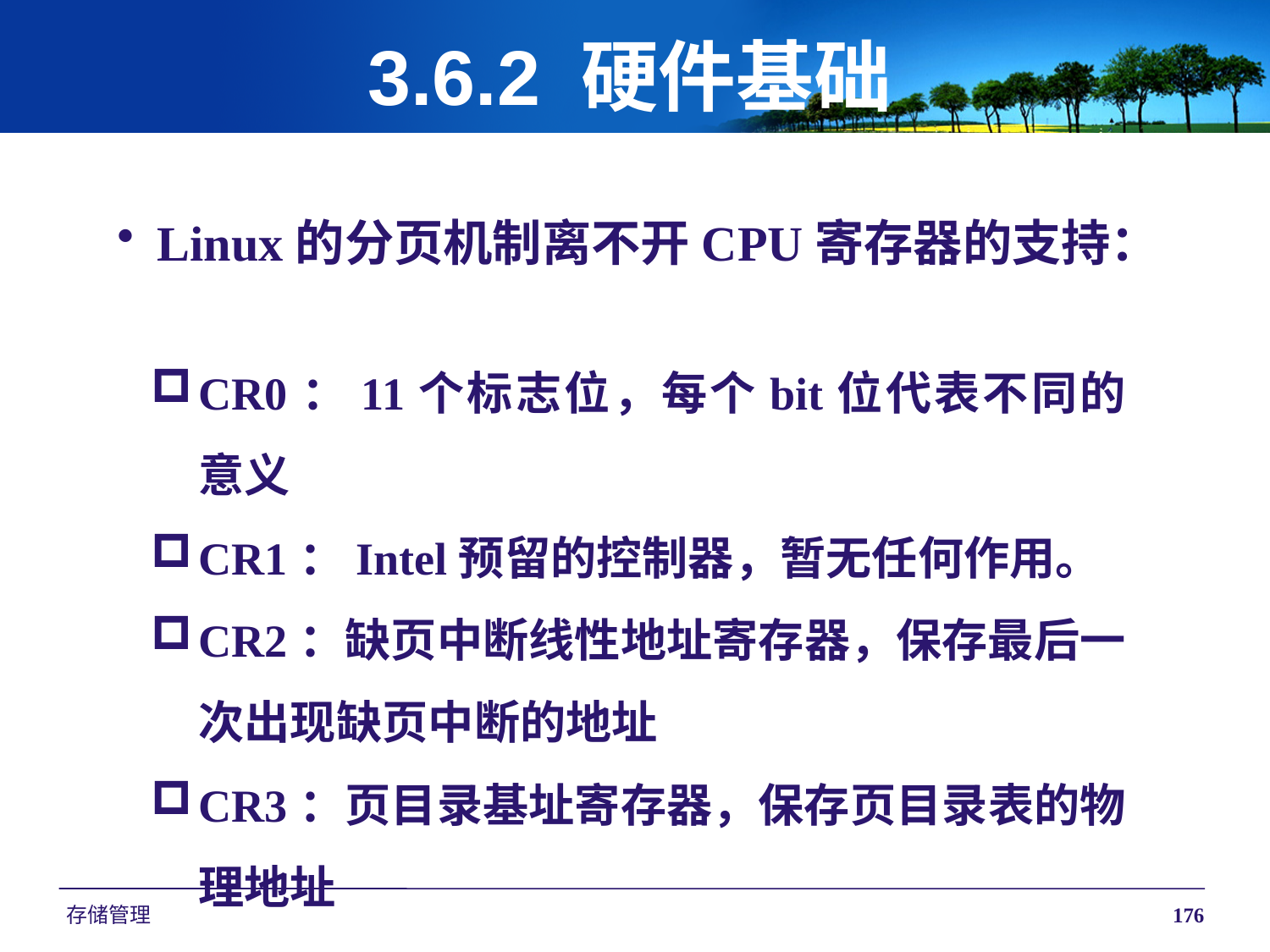

# 3.6.2 硬件基础
Linux的分页机制离不开CPU寄存器的支持：
CR0：11个标志位，每个bit位代表不同的意义
CR1：Intel预留的控制器，暂无任何作用。
CR2：缺页中断线性地址寄存器，保存最后一次出现缺页中断的地址
CR3：页目录基址寄存器，保存页目录表的物理地址
存储管理
176